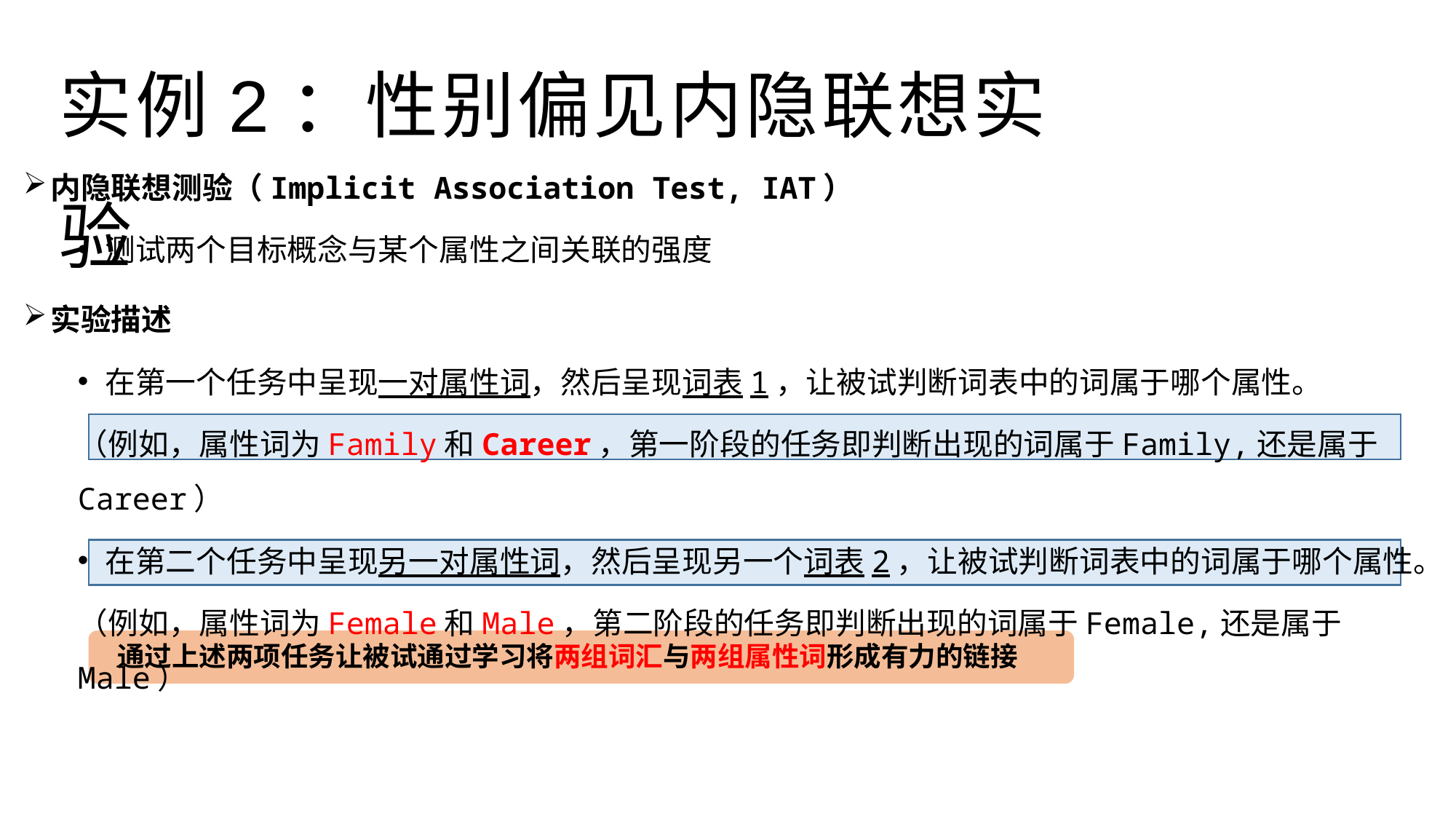

实例2：性别偏见内隐联想实验
内隐联想测验（Implicit Association Test, IAT）
测试两个目标概念与某个属性之间关联的强度
实验描述
在第一个任务中呈现一对属性词，然后呈现词表1，让被试判断词表中的词属于哪个属性。
（例如，属性词为Family和Career，第一阶段的任务即判断出现的词属于Family,还是属于Career）
在第二个任务中呈现另一对属性词，然后呈现另一个词表2，让被试判断词表中的词属于哪个属性。
（例如，属性词为Female和Male，第二阶段的任务即判断出现的词属于Female,还是属于Male）

通过上述两项任务让被试通过学习将两组词汇与两组属性词形成有力的链接